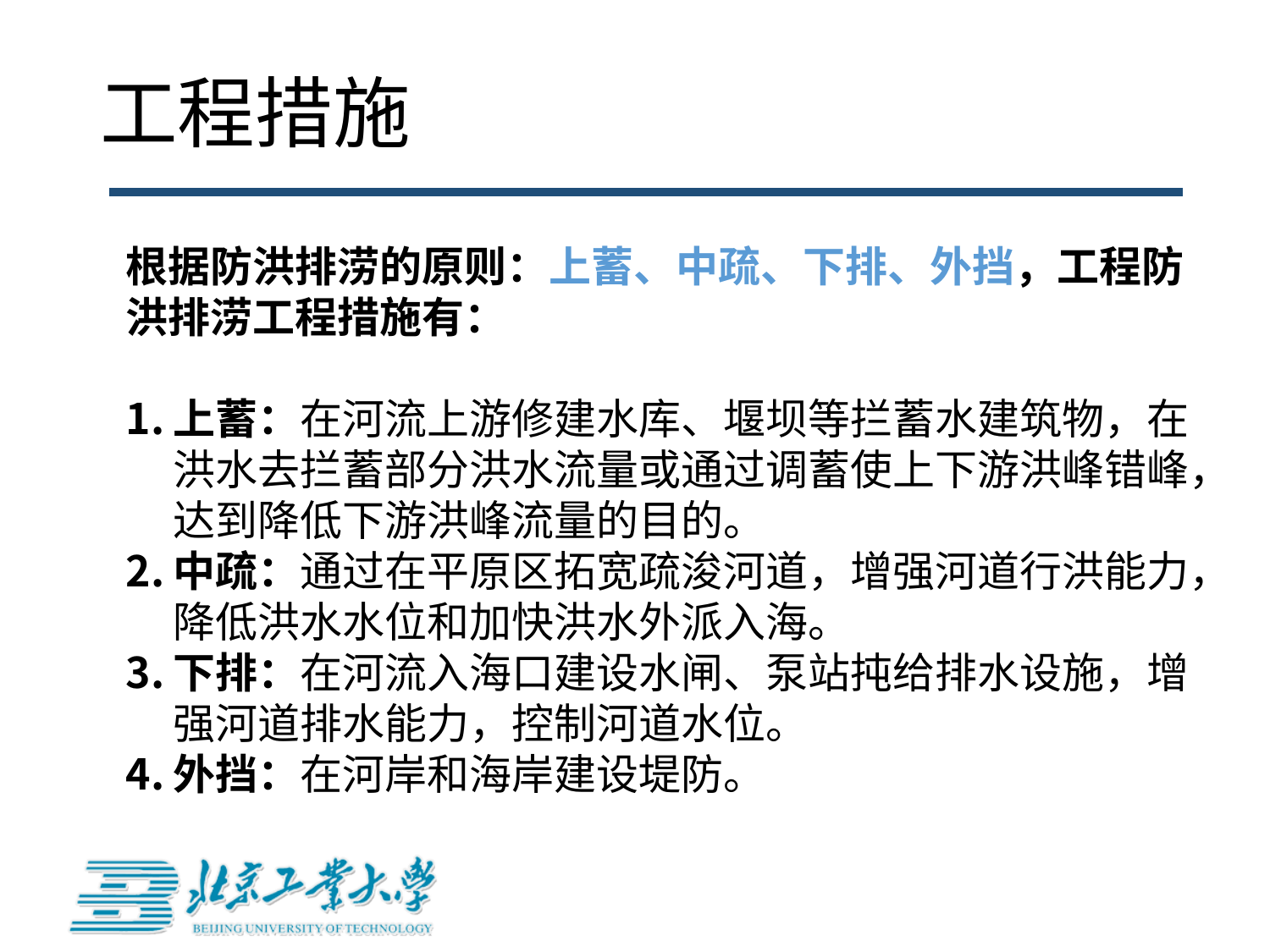

# 工程措施
根据防洪排涝的原则：上蓄、中疏、下排、外挡，工程防洪排涝工程措施有：

上蓄：在河流上游修建水库、堰坝等拦蓄水建筑物，在洪水去拦蓄部分洪水流量或通过调蓄使上下游洪峰错峰，达到降低下游洪峰流量的目的。
中疏：通过在平原区拓宽疏浚河道，增强河道行洪能力，降低洪水水位和加快洪水外派入海。
下排：在河流入海口建设水闸、泵站扽给排水设施，增强河道排水能力，控制河道水位。
外挡：在河岸和海岸建设堤防。